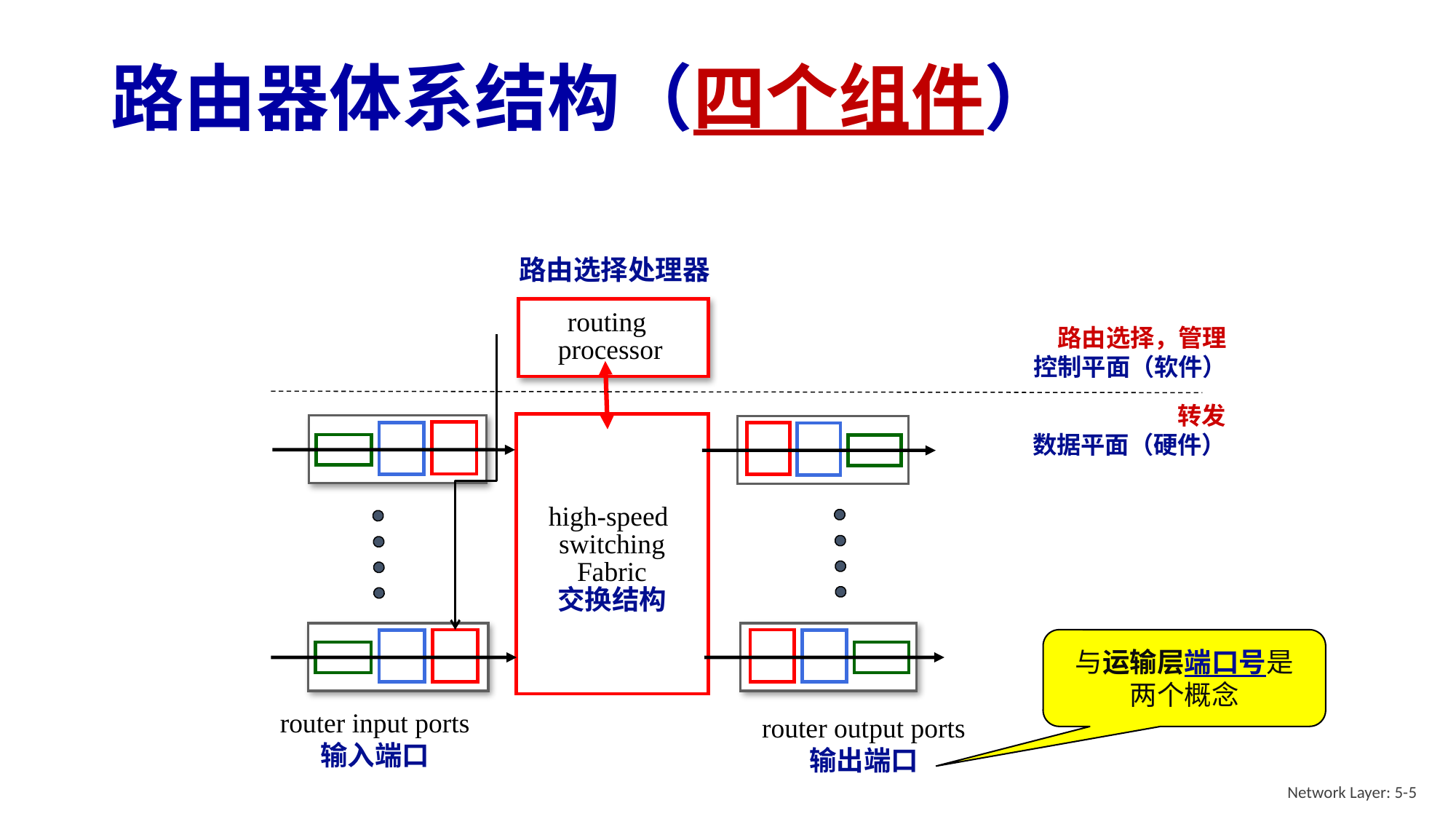

# 路由器体系结构（四个组件）
路由选择处理器

routing
processor

路由选择，管理
控制平面（软件）

转发
数据平面（硬件）

high-speed
switching
Fabric
交换结构

与运输层端口号是
两个概念
router input ports
输入端口
router output ports
输出端口
Network Layer: 5-5